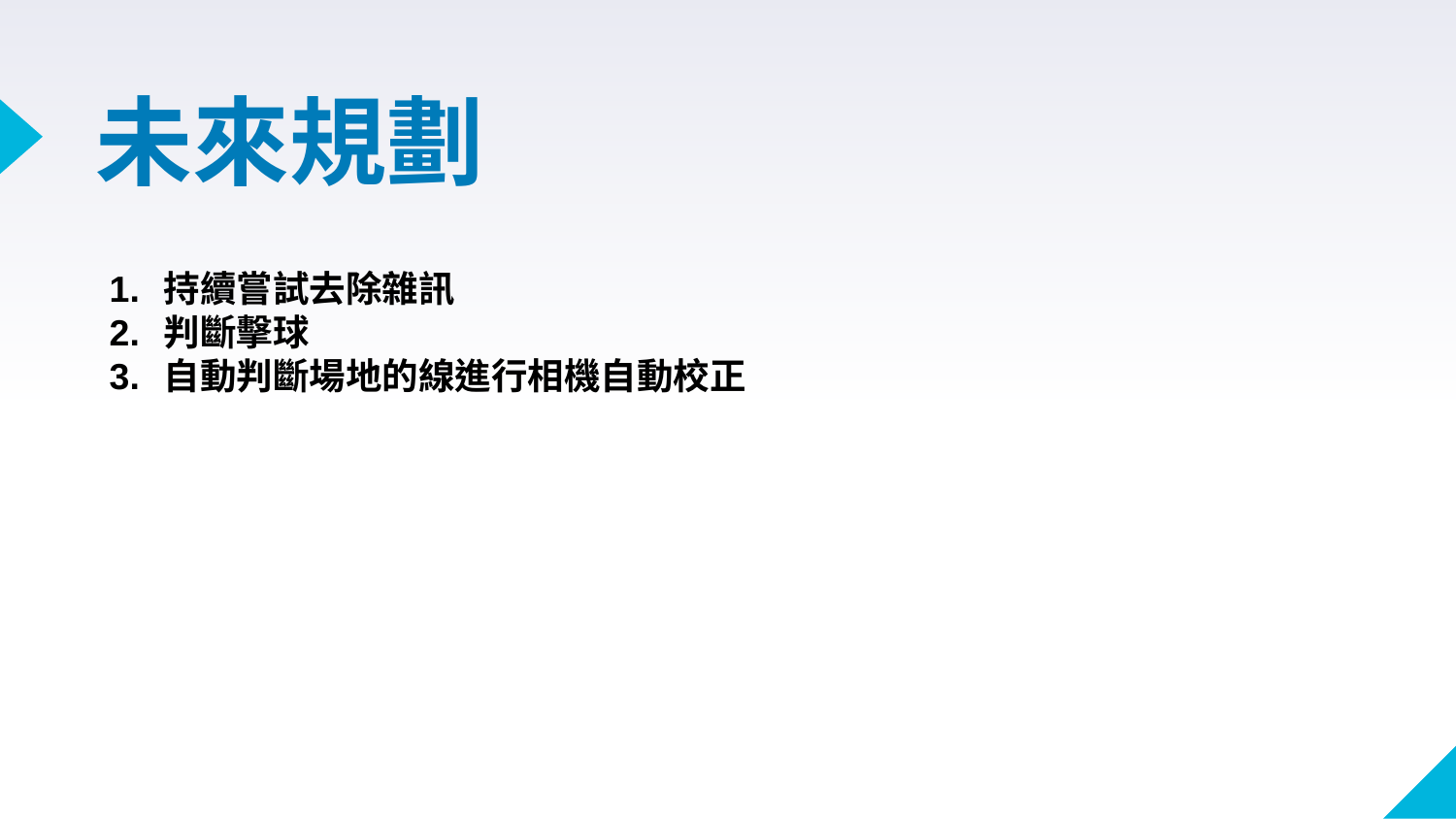

# 未來規劃
持續嘗試去除雜訊
判斷擊球
自動判斷場地的線進行相機自動校正